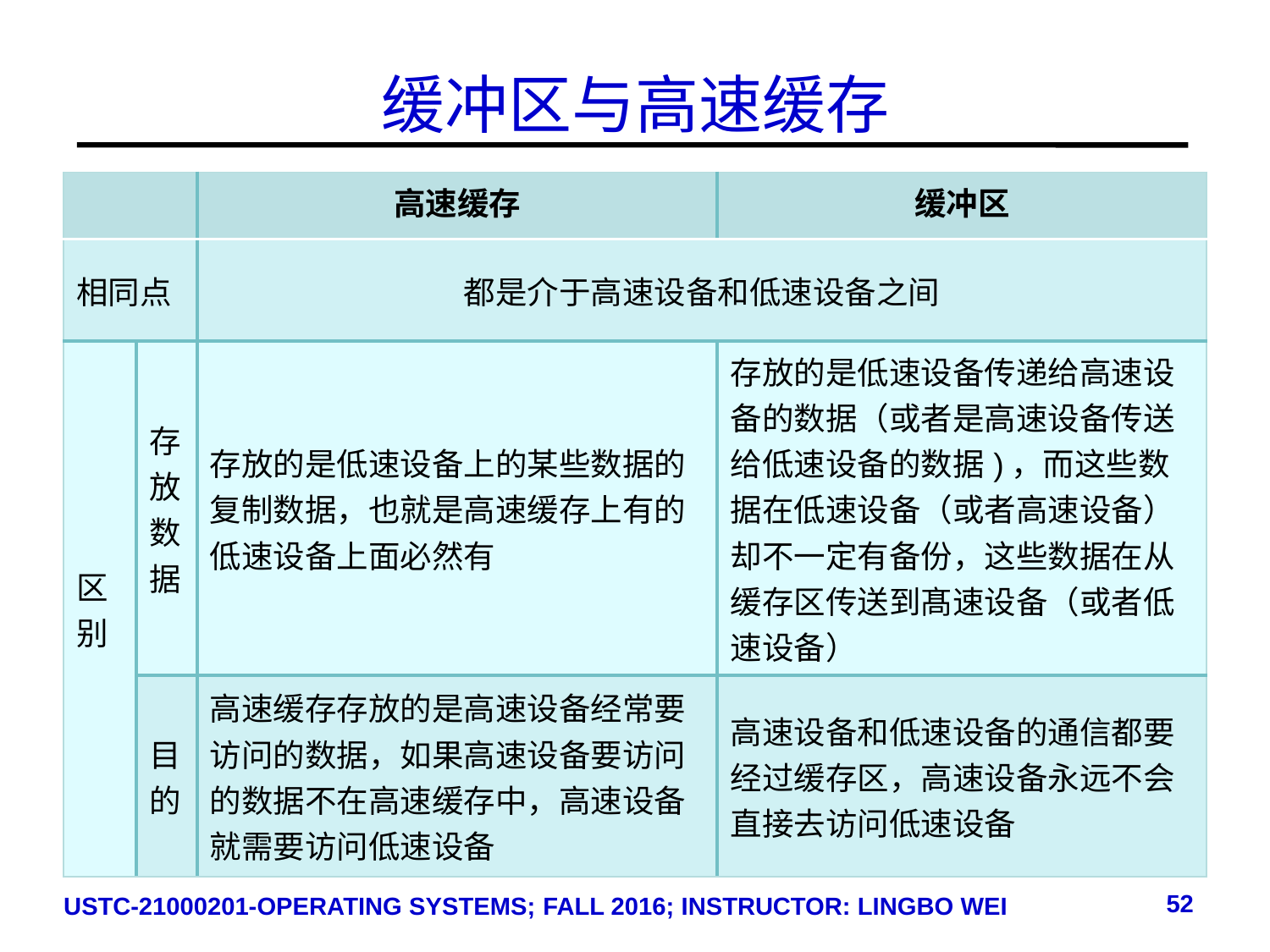

# 缓冲区与高速缓存
|  |  | 高速缓存 | 缓冲区 |
| --- | --- | --- | --- |
| 相同点 |  | 都是介于高速设备和低速设备之间 |  |
| 区别 | 存放数据 | 存放的是低速设备上的某些数据的复制数据，也就是高速缓存上有的低速设备上面必然有 | 存放的是低速设备传递给高速设备的数据（或者是高速设备传送给低速设备的数据)，而这些数据在低速设备（或者高速设备）却不一定有备份，这些数据在从缓存区传送到髙速设备（或者低速设备） |
|  | 目的 | 高速缓存存放的是高速设备经常要访问的数据，如果高速设备要访问的数据不在高速缓存中，高速设备就需要访问低速设备 | 高速设备和低速设备的通信都要经过缓存区，高速设备永远不会直接去访问低速设备 |
52
USTC-21000201-OPERATING SYSTEMS; FALL 2016; INSTRUCTOR: LINGBO WEI